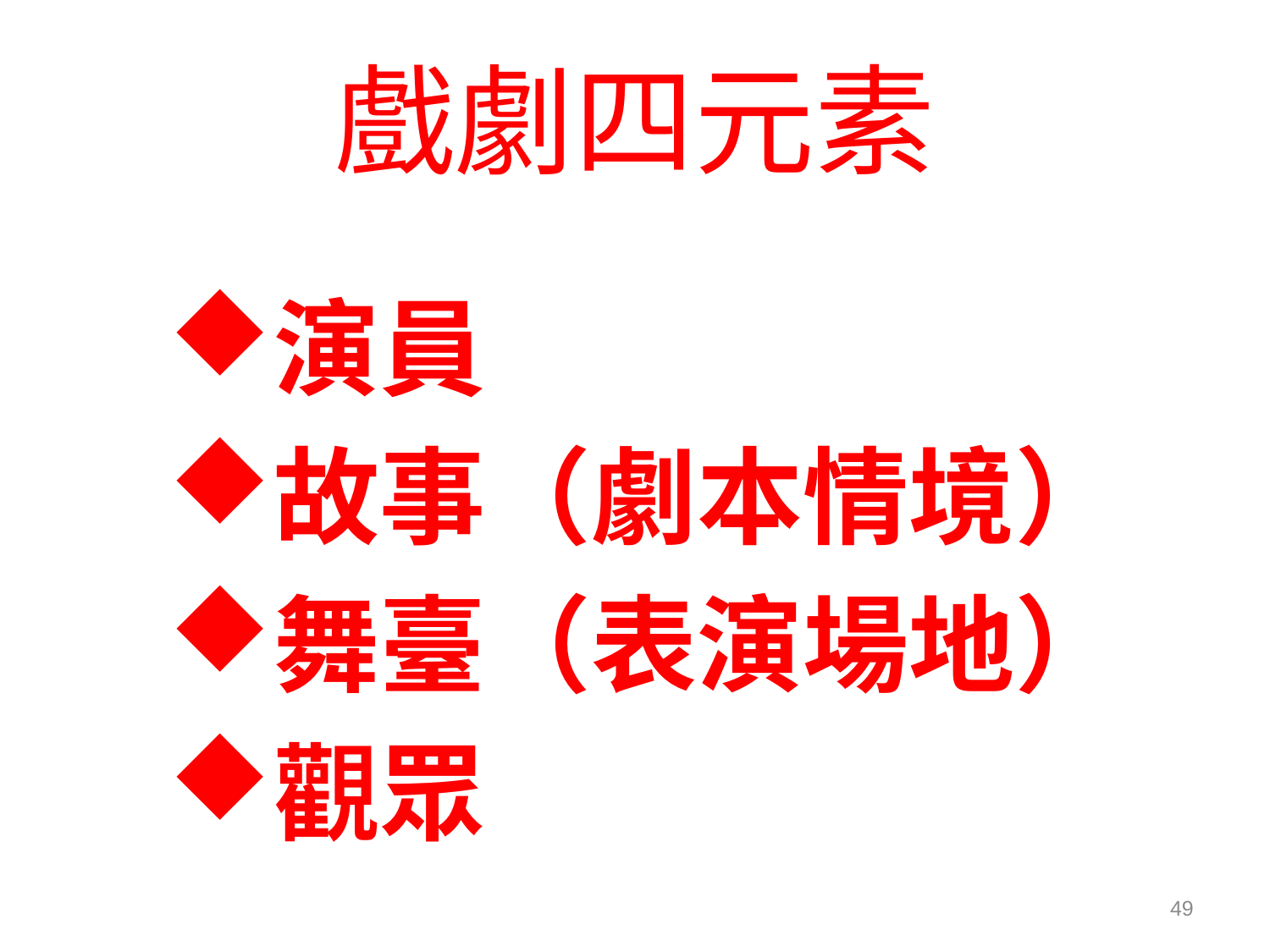

# 戲劇四元素
演員
故事（劇本情境）
舞臺（表演場地）
觀眾
49